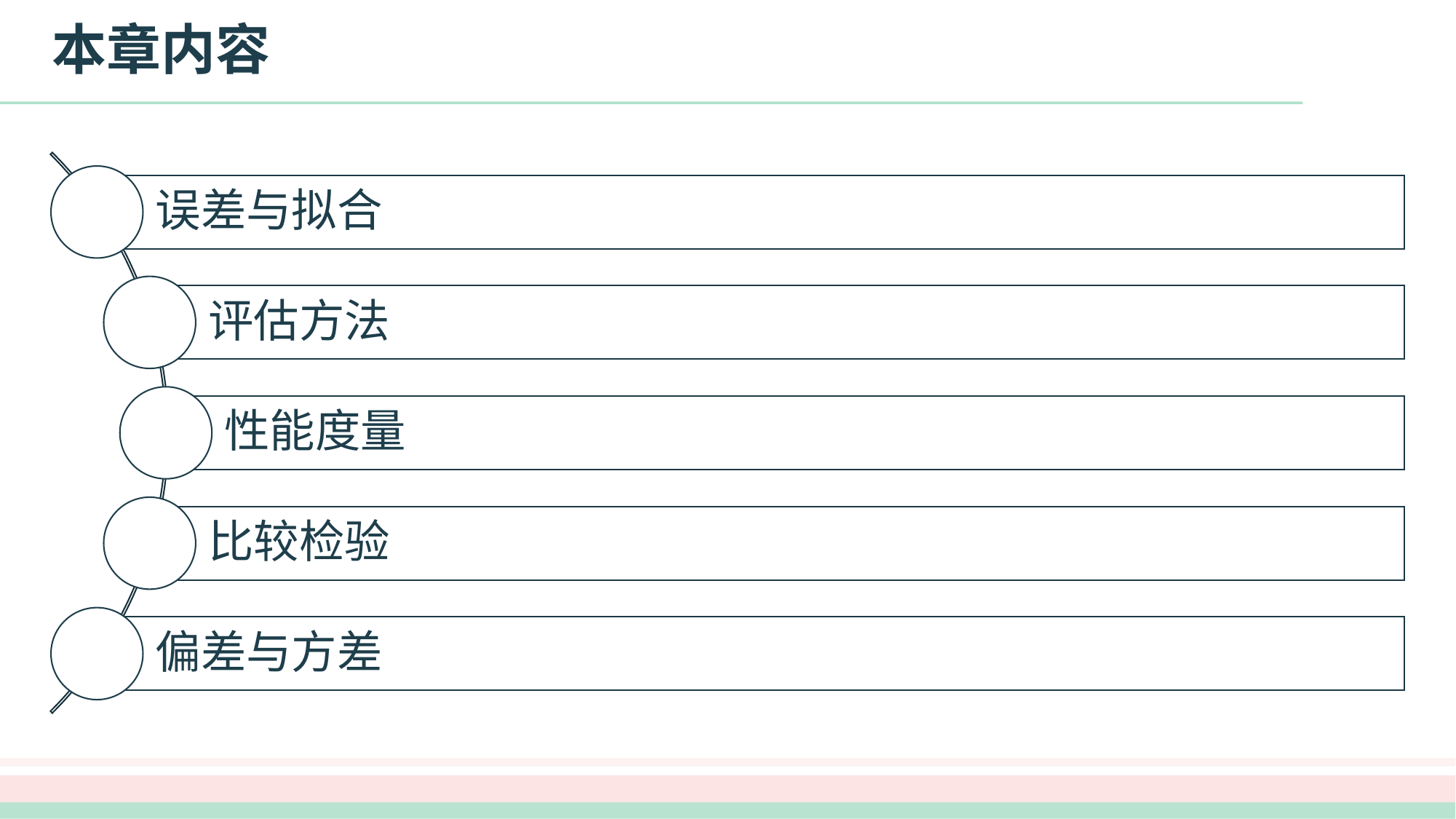

# 本章内容
误差与拟合
评估方法
性能度量
比较检验
偏差与方差